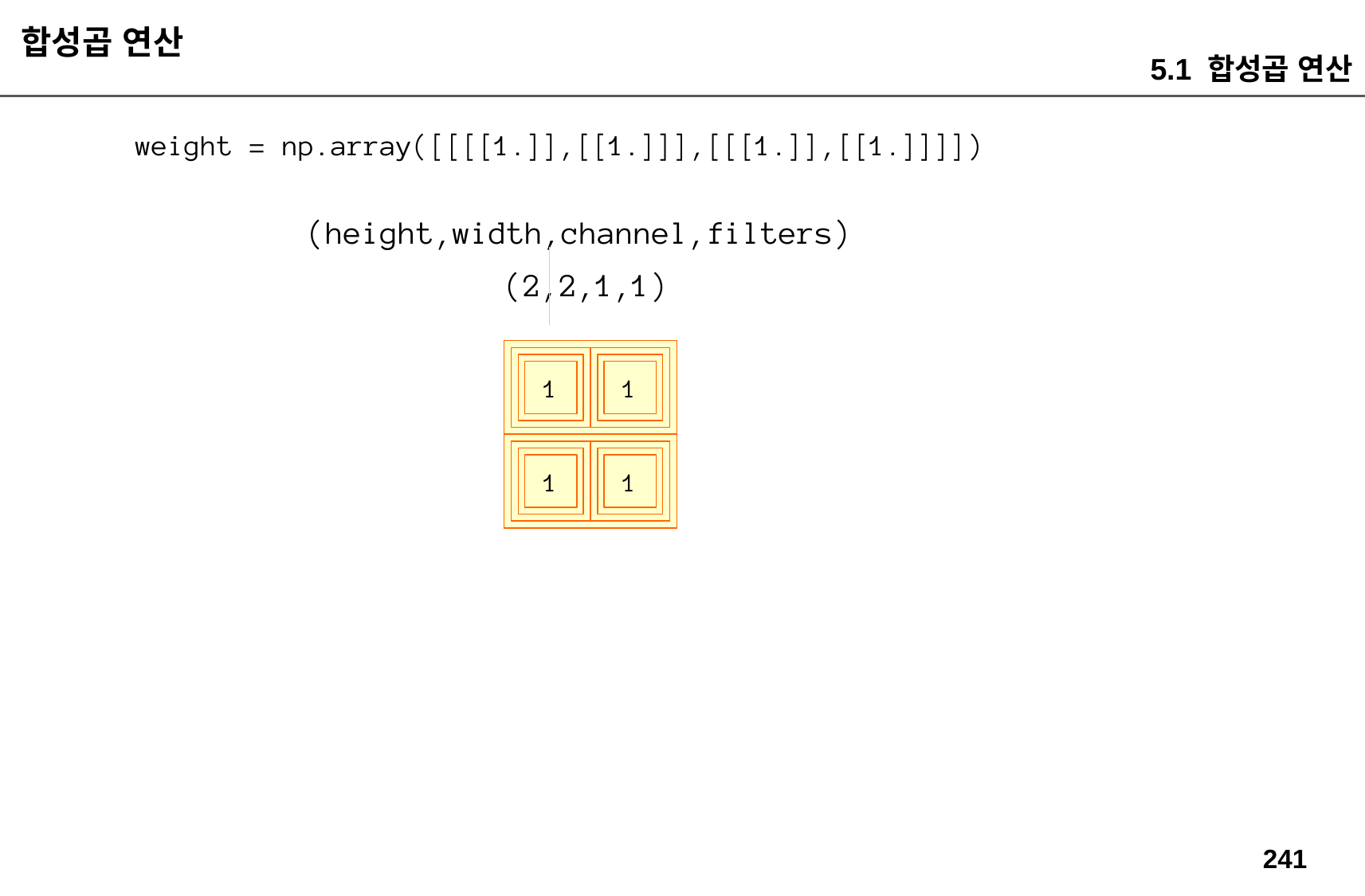

합성곱 연산
5.1 합성곱 연산
weight = np.array([[[[1.]],[[1.]]],[[[1.]],[[1.]]]])
(height,width,channel,filters)
(2,2,1,1)

1
1

1
1